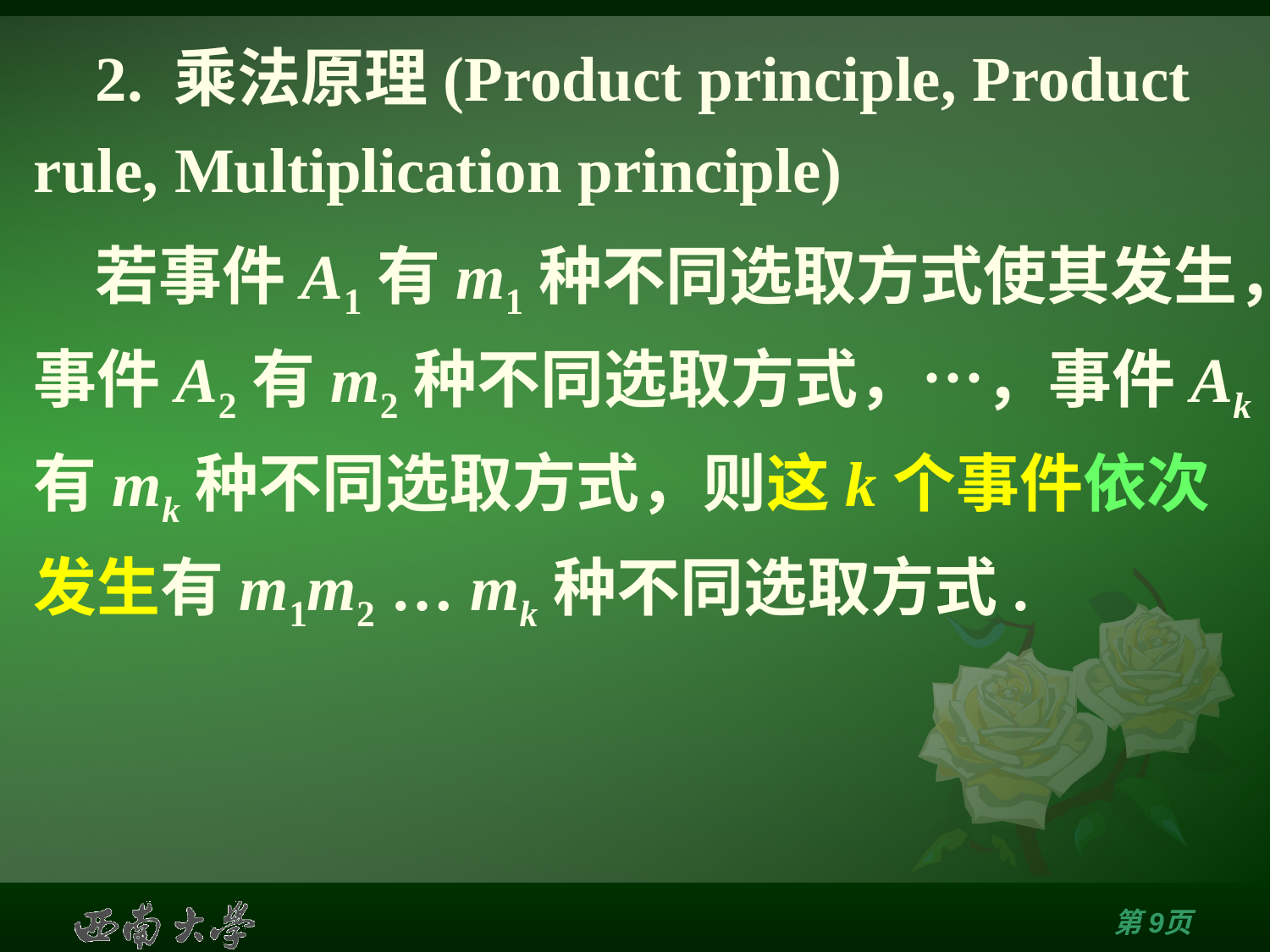

# 2. 乘法原理(Product principle, Product  rule, Multiplication principle)
若事件A1有m1种不同选取方式使其发生，事件A2有m2种不同选取方式，…，事件Ak有mk种不同选取方式，则这k个事件依次发生有m1m2 … mk种不同选取方式.
第9页